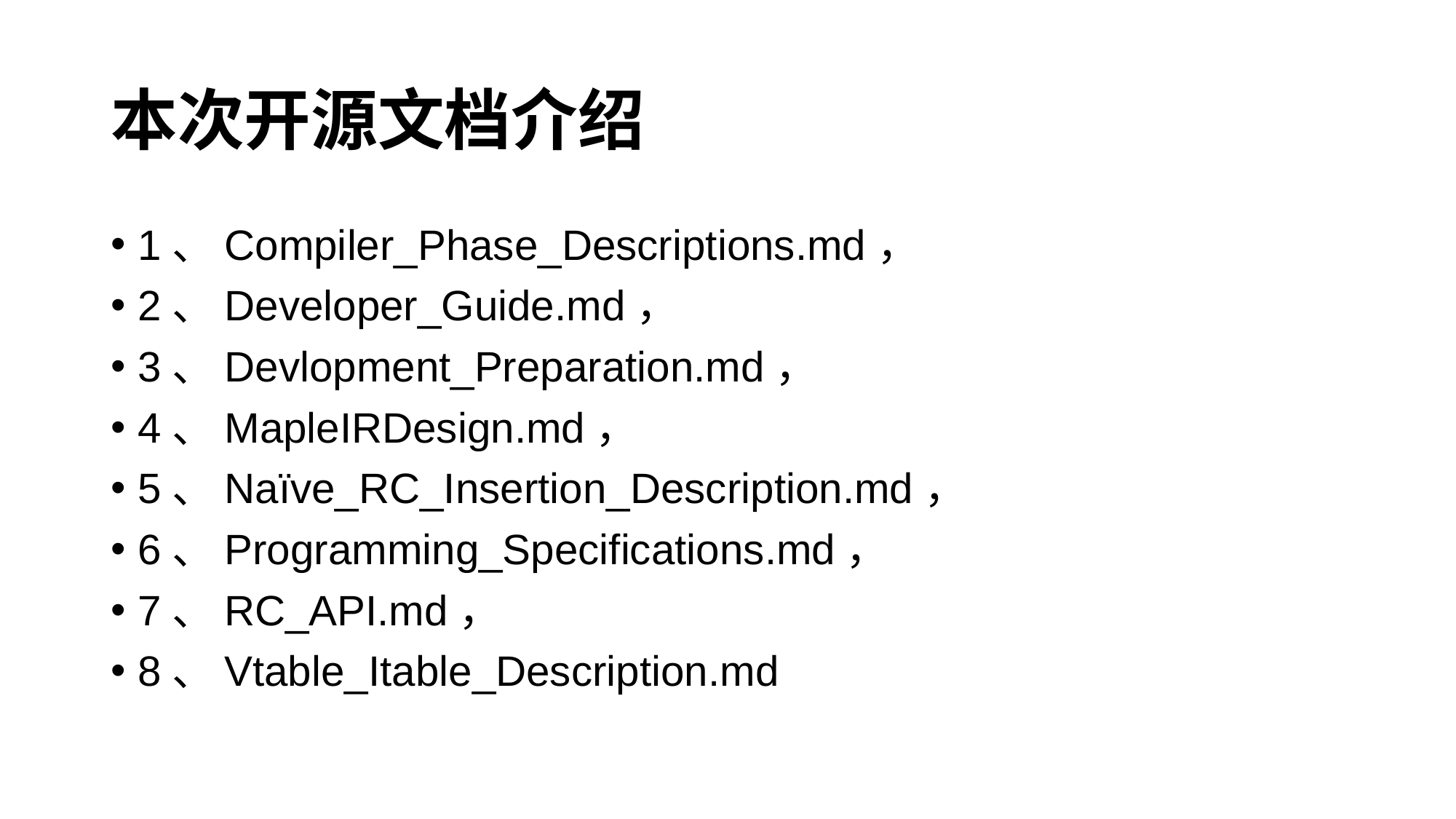

# 本次开源文档介绍
1、Compiler_Phase_Descriptions.md，
2、Developer_Guide.md，
3、Devlopment_Preparation.md，
4、MapleIRDesign.md，
5、Naïve_RC_Insertion_Description.md，
6、Programming_Specifications.md，
7、RC_API.md，
8、Vtable_Itable_Description.md